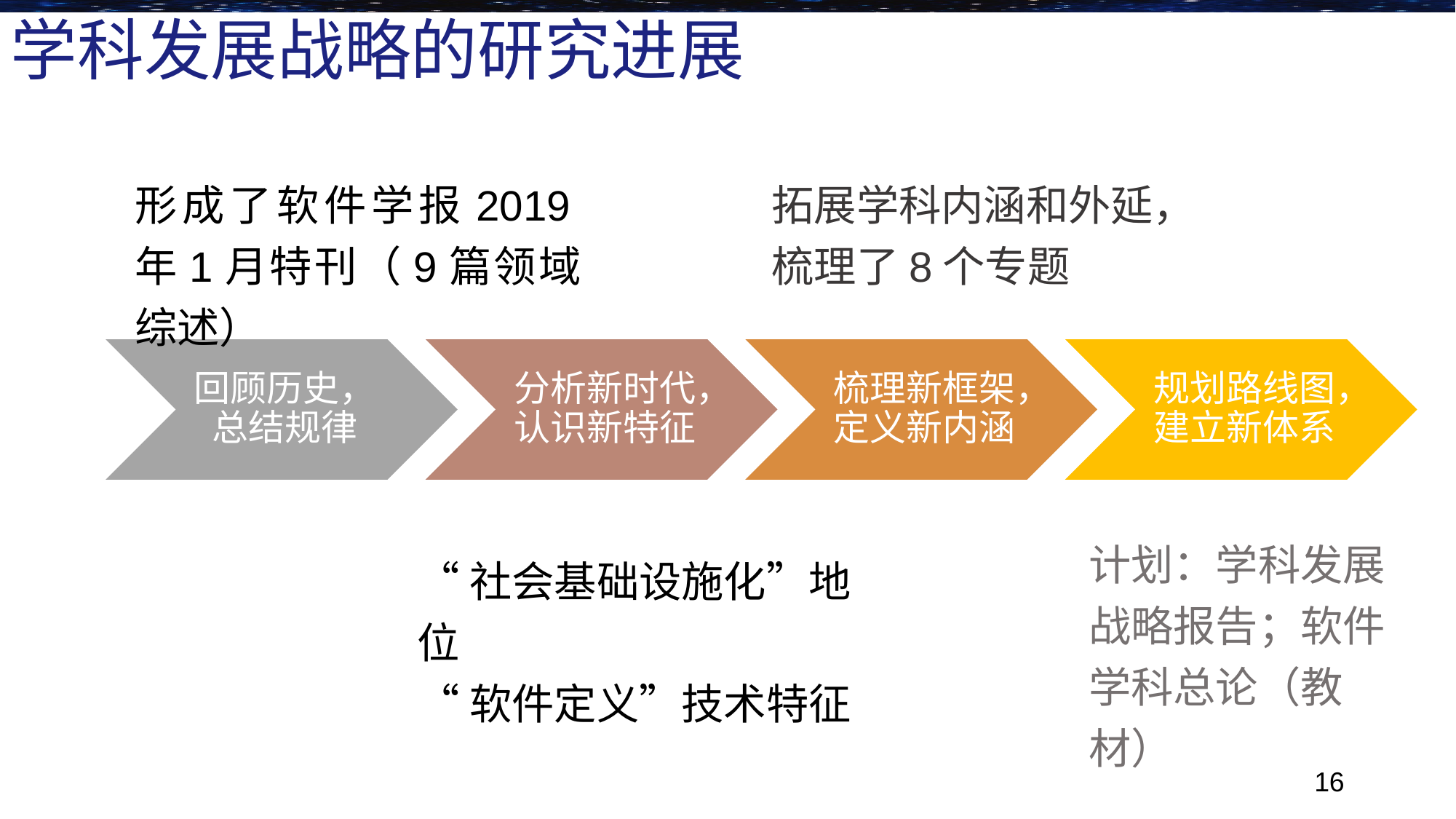

回顾历史，总结规律
分析新时代，认识新特征
梳理新框架，定义新内涵
规划路线图，建立新体系

# 学科发展战略的研究进展
形成了软件学报2019年1月特刊（9篇领域综述）
拓展学科内涵和外延，梳理了8个专题
计划：学科发展战略报告；软件学科总论（教材）
“社会基础设施化”地位
“软件定义”技术特征
16